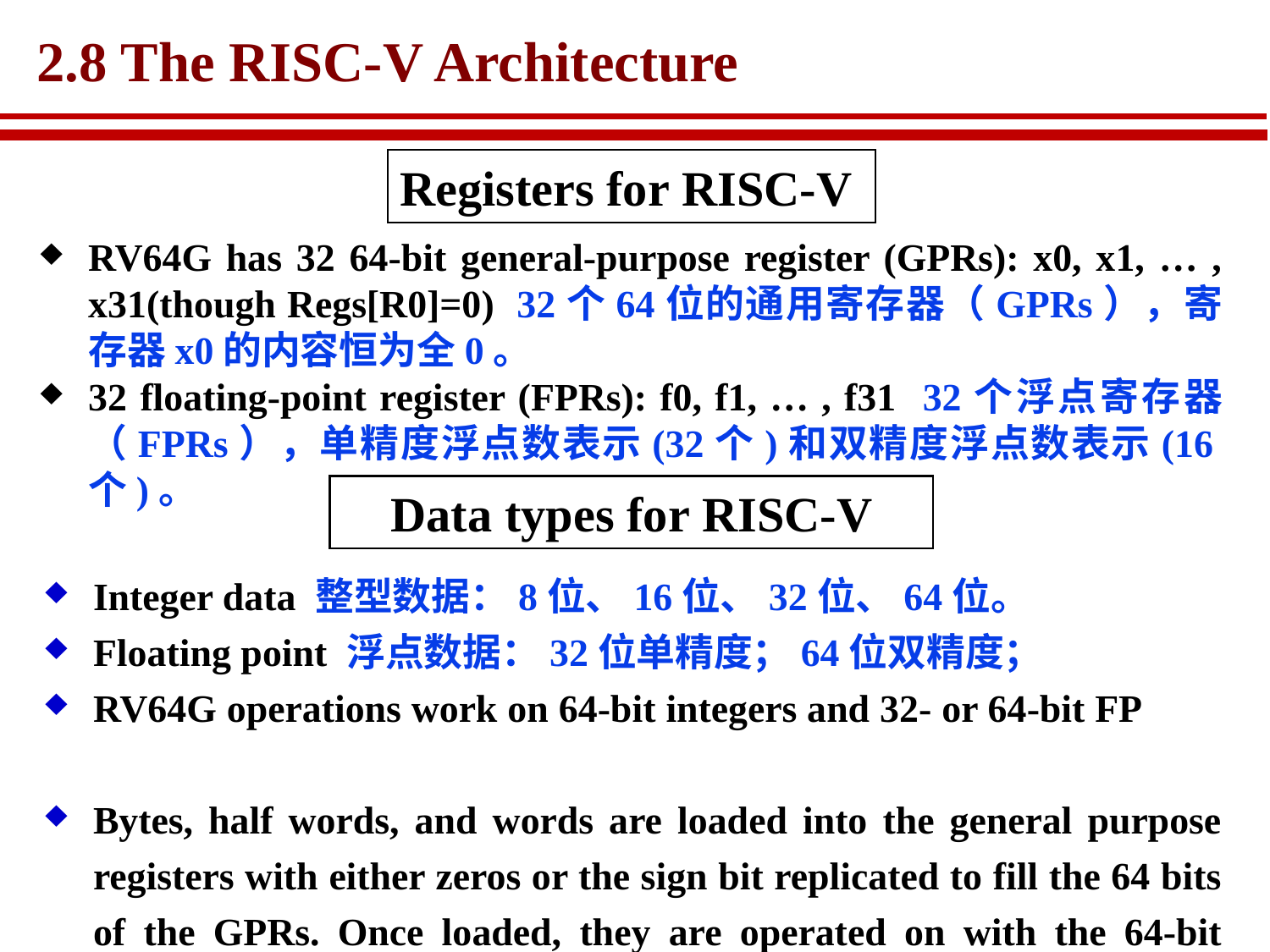

# 2.8 The RISC-V Architecture
Registers for RISC-V
RV64G has 32 64-bit general-purpose register (GPRs): x0, x1, … , x31(though Regs[R0]=0)  32个64位的通用寄存器（GPRs），寄存器x0的内容恒为全0。
32 floating-point register (FPRs): f0, f1, … , f31  32个浮点寄存器（FPRs），单精度浮点数表示(32个)和双精度浮点数表示(16个)。
Data types for RISC-V
Integer data 整型数据：8位、16位、32位、64位。
Floating point 浮点数据：32位单精度；64位双精度；
RV64G operations work on 64-bit integers and 32- or 64-bit FP
Bytes, half words, and words are loaded into the general purpose registers with either zeros or the sign bit replicated to fill the 64 bits of the GPRs. Once loaded, they are operated on with the 64-bit integer operations.